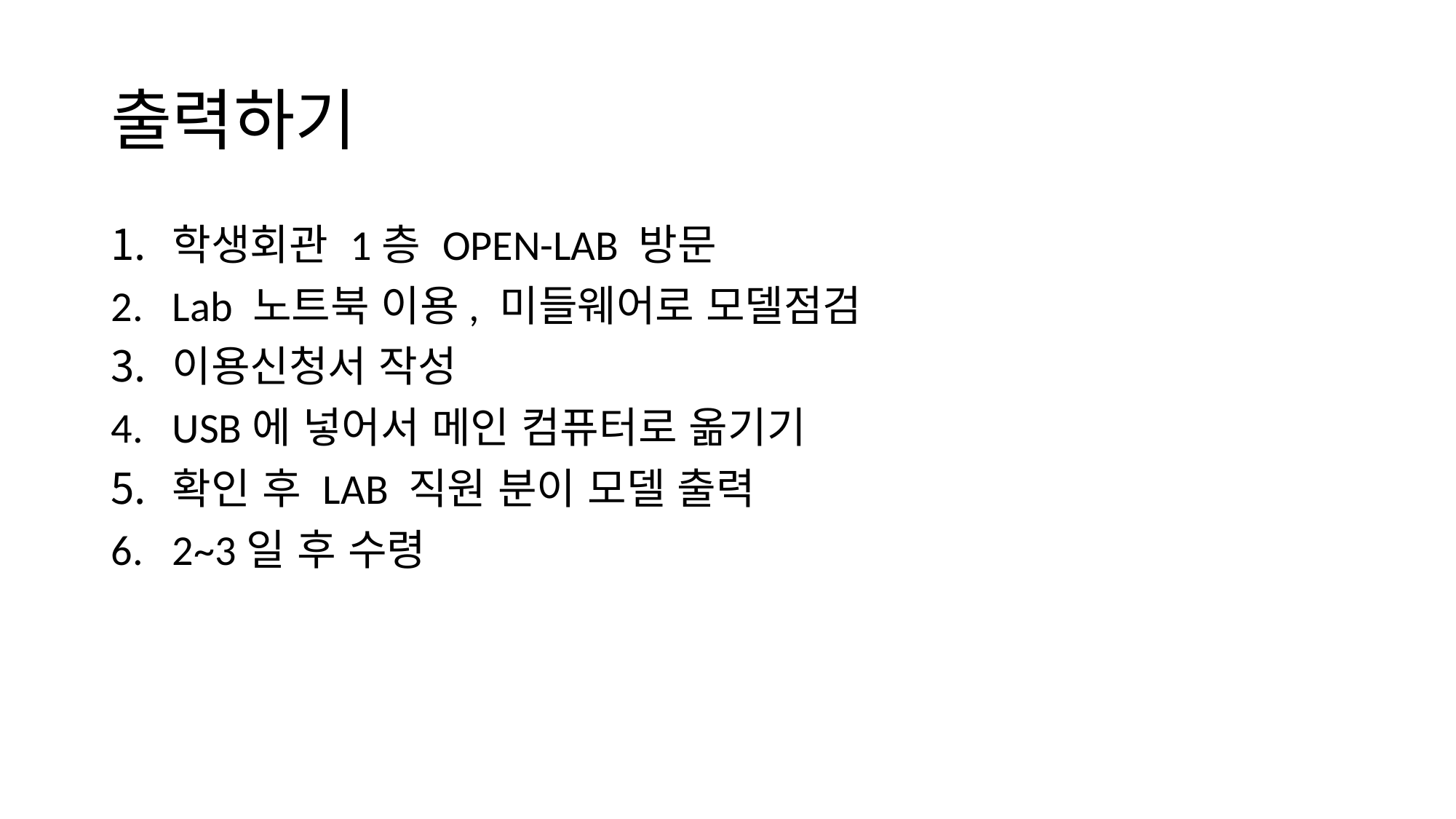

# 출력하기
학생회관 1층 OPEN-LAB 방문
Lab 노트북 이용, 미들웨어로 모델점검
이용신청서 작성
USB에 넣어서 메인 컴퓨터로 옮기기
확인 후 LAB 직원 분이 모델 출력
2~3일 후 수령